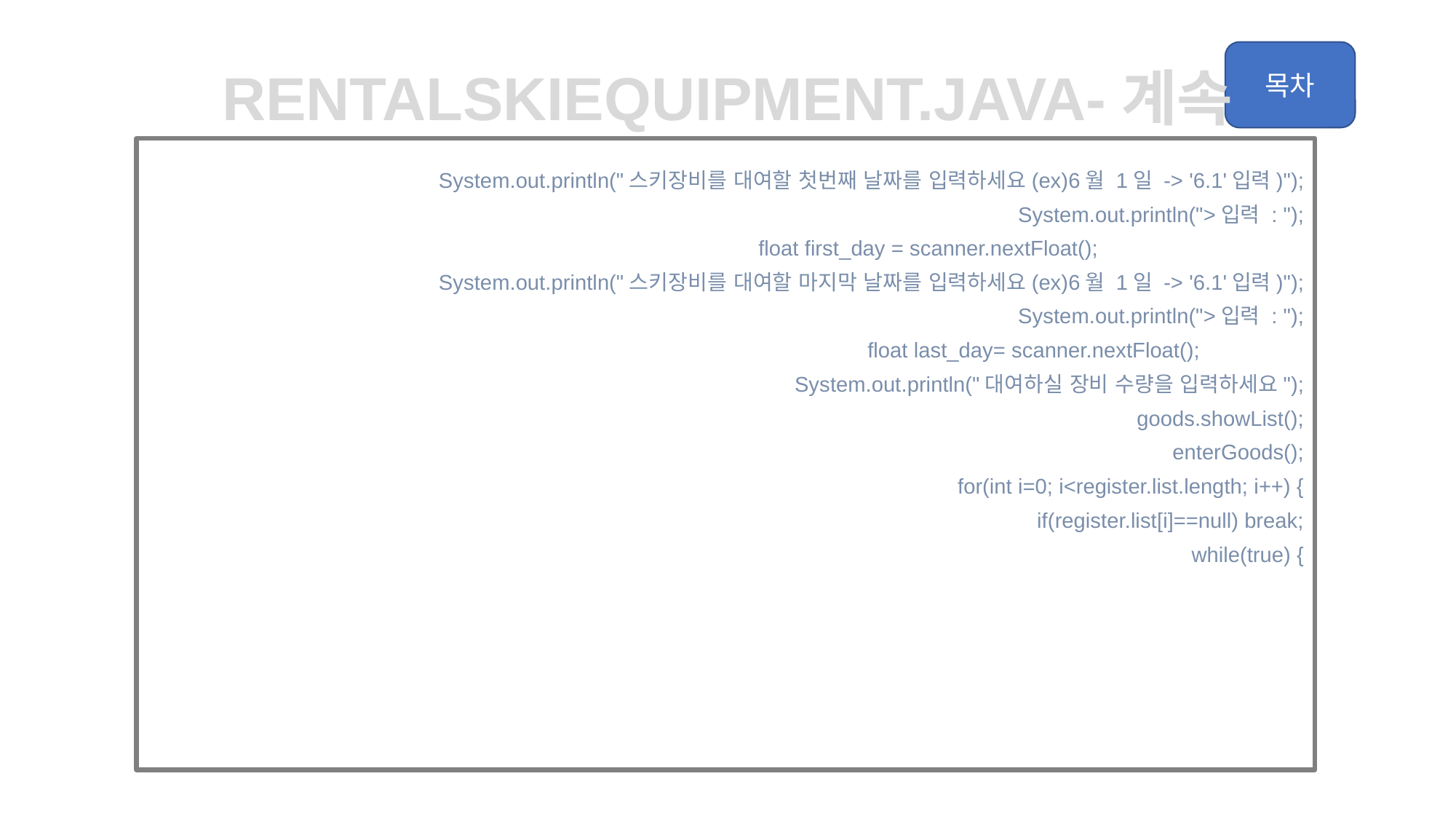

rentalskiequipment.java-계속

		System.out.println("스키장비를 대여할 첫번째 날짜를 입력하세요(ex)6월 1일 -> '6.1'입력)");
		System.out.println(">입력 : ");
		float first_day = scanner.nextFloat();
		System.out.println("스키장비를 대여할 마지막 날짜를 입력하세요(ex)6월 1일 -> '6.1'입력)");
		System.out.println(">입력 : ");
		float last_day= scanner.nextFloat();
		System.out.println("대여하실 장비 수량을 입력하세요");
		goods.showList();
		enterGoods();
		for(int i=0; i<register.list.length; i++) {
			if(register.list[i]==null) break;
			while(true) {